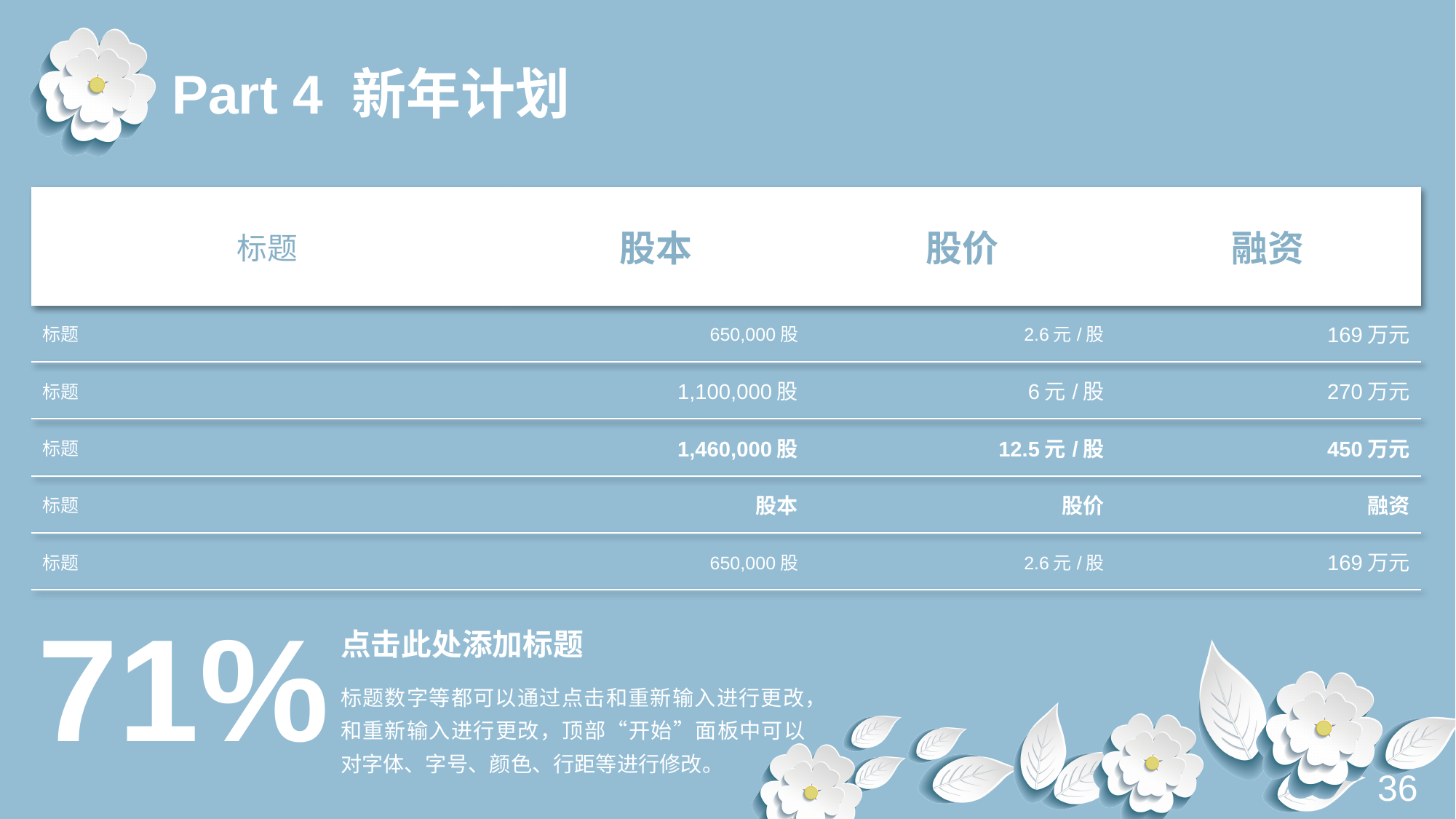

Part 4 新年计划
| 标题 | 股本 | 股价 | 融资 |
| --- | --- | --- | --- |
| 标题 | 650,000股 | 2.6元/股 | 169万元 |
| 标题 | 1,100,000股 | 6元/股 | 270万元 |
| 标题 | 1,460,000股 | 12.5元/股 | 450万元 |
| 标题 | 股本 | 股价 | 融资 |
| 标题 | 650,000股 | 2.6元/股 | 169万元 |
71%
点击此处添加标题
标题数字等都可以通过点击和重新输入进行更改，和重新输入进行更改，顶部“开始”面板中可以对字体、字号、颜色、行距等进行修改。
36
延时符